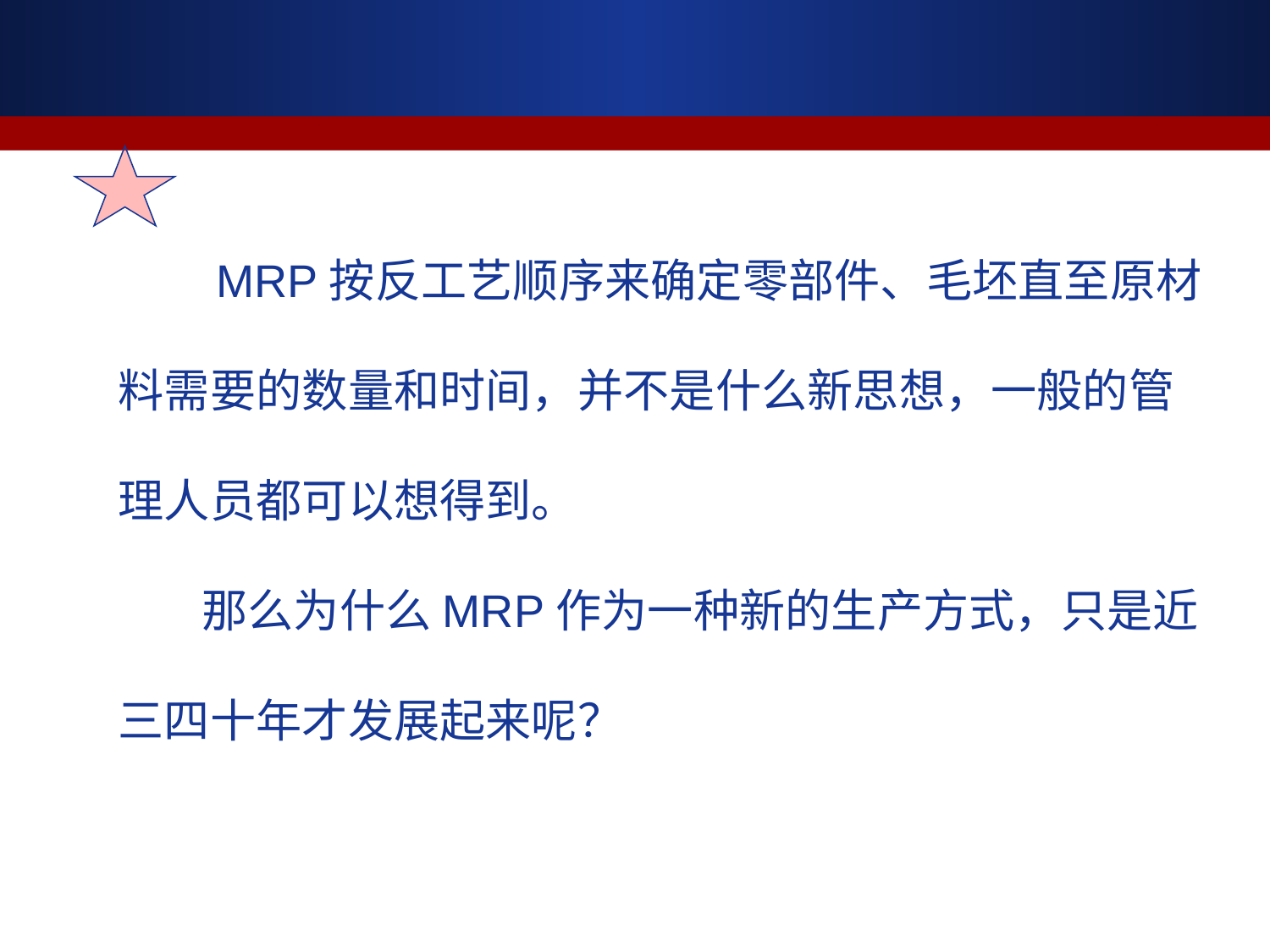

MRP按反工艺顺序来确定零部件、毛坯直至原材料需要的数量和时间，并不是什么新思想，一般的管理人员都可以想得到。
       那么为什么MRP作为一种新的生产方式，只是近三四十年才发展起来呢？